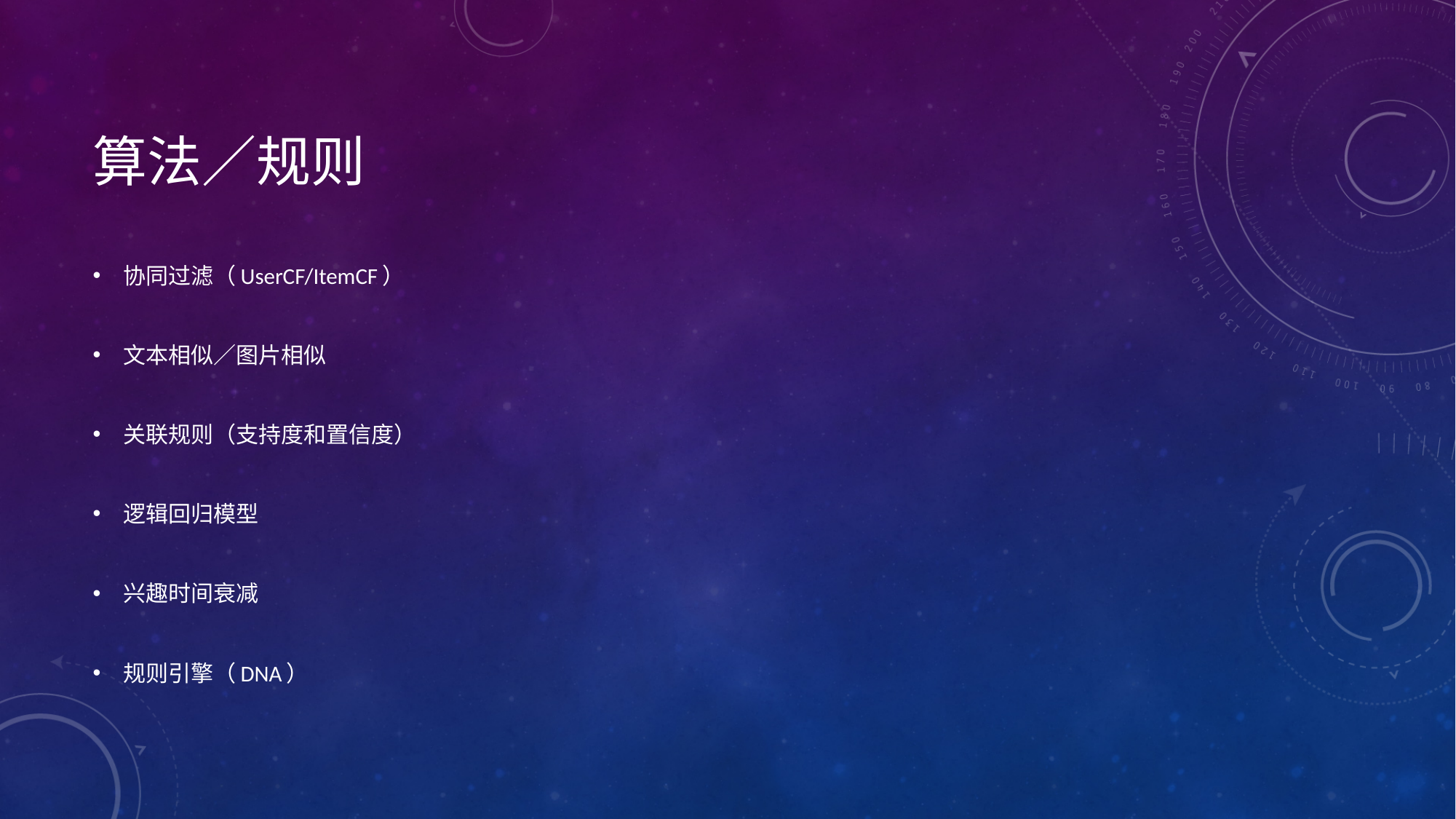

# 算法／规则
协同过滤（UserCF/ItemCF）

文本相似／图片相似

关联规则（支持度和置信度）

逻辑回归模型

兴趣时间衰减

规则引擎（DNA）